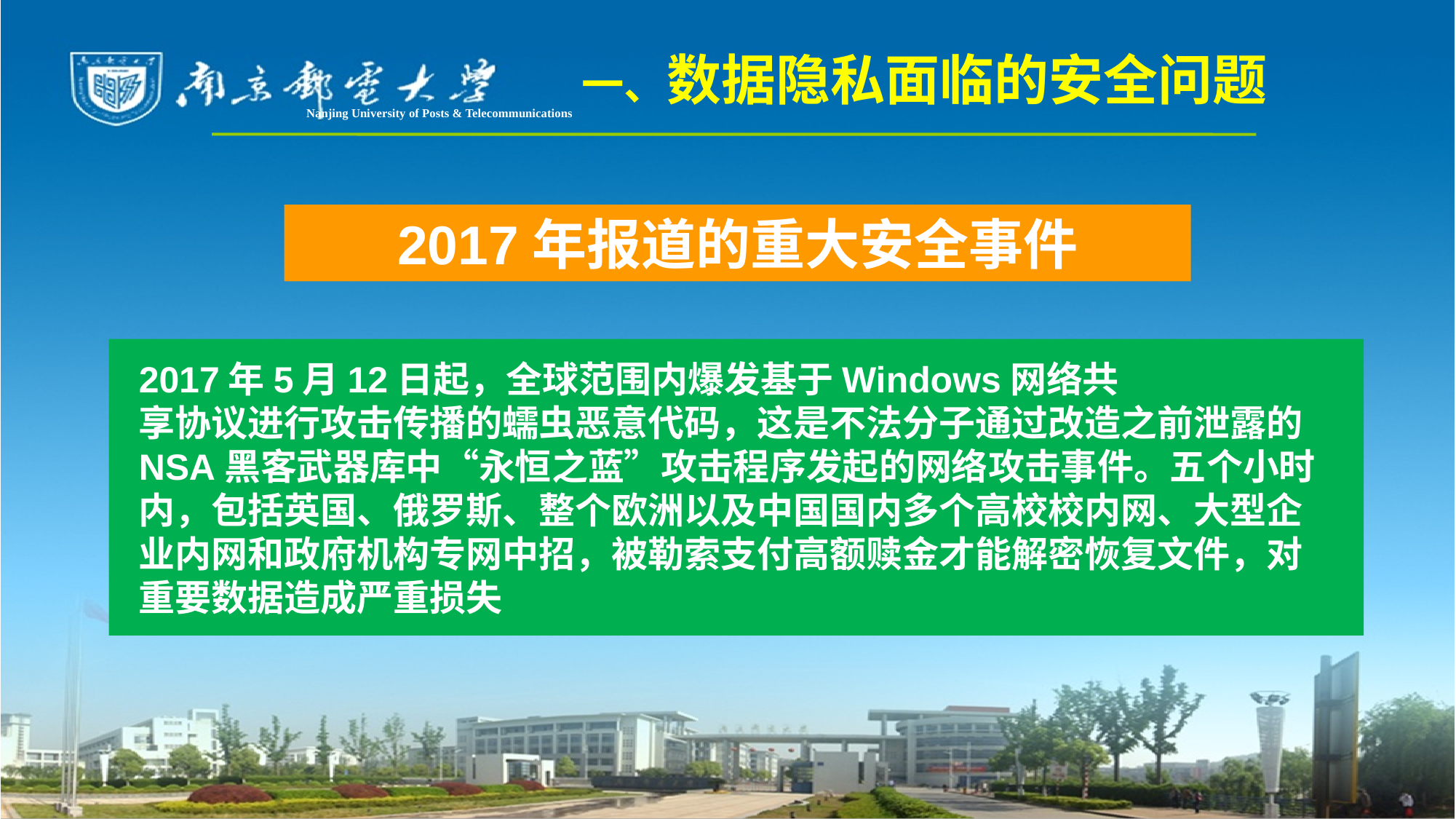

一、数据隐私面临的安全问题
Nanjing University of Posts & Telecommunications

# 2017年报道的重大安全事件
2017年5月12日起，全球范围内爆发基于Windows网络共
享协议进行攻击传播的蠕虫恶意代码，这是不法分子通过改造之前泄露的NSA黑客武器库中“永恒之蓝”攻击程序发起的网络攻击事件。五个小时内，包括英国、俄罗斯、整个欧洲以及中国国内多个高校校内网、大型企业内网和政府机构专网中招，被勒索支付高额赎金才能解密恢复文件，对重要数据造成严重损失